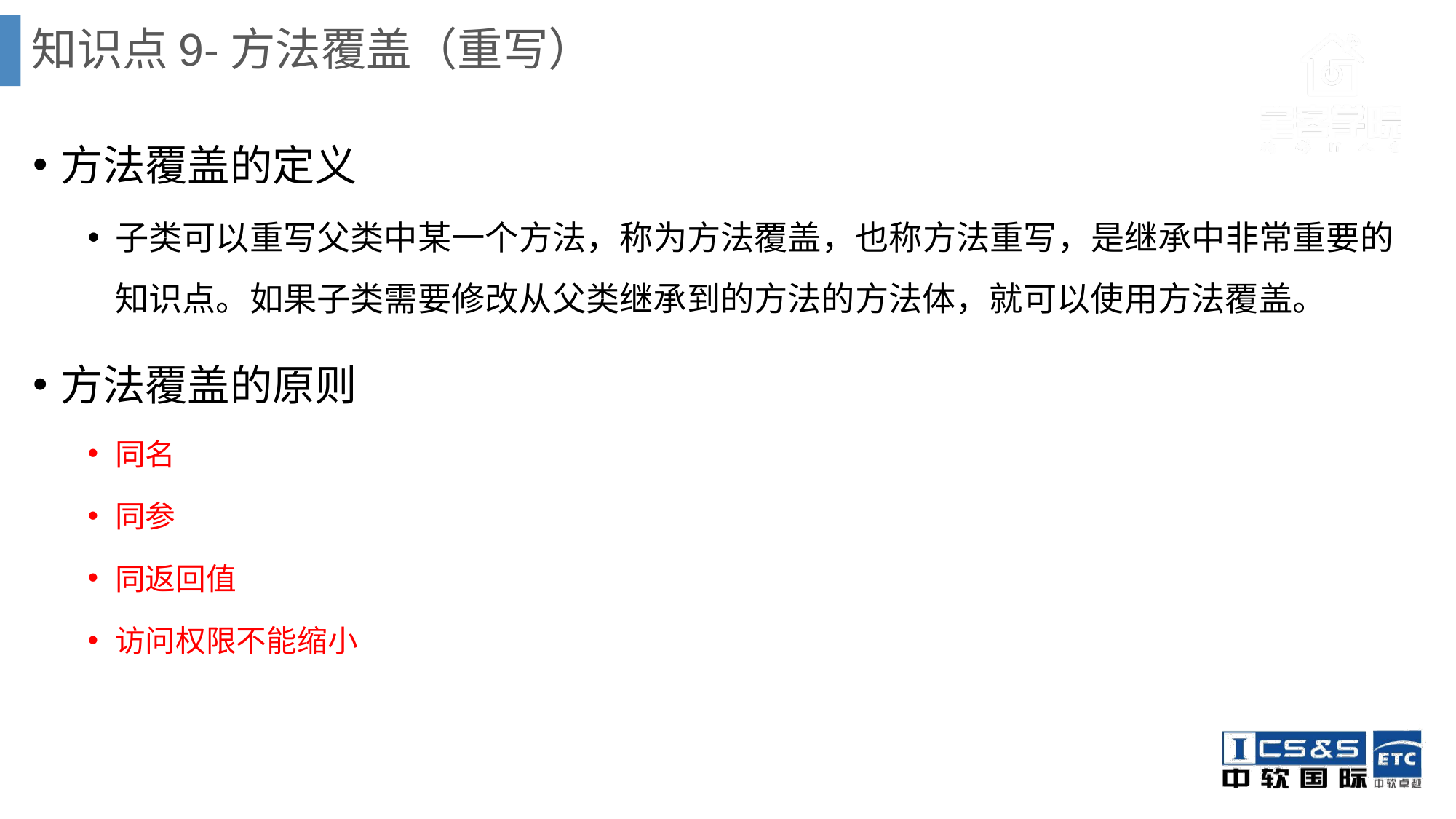

# 知识点9-方法覆盖（重写）
方法覆盖的定义
子类可以重写父类中某一个方法，称为方法覆盖，也称方法重写，是继承中非常重要的知识点。如果子类需要修改从父类继承到的方法的方法体，就可以使用方法覆盖。
方法覆盖的原则
同名
同参
同返回值
访问权限不能缩小